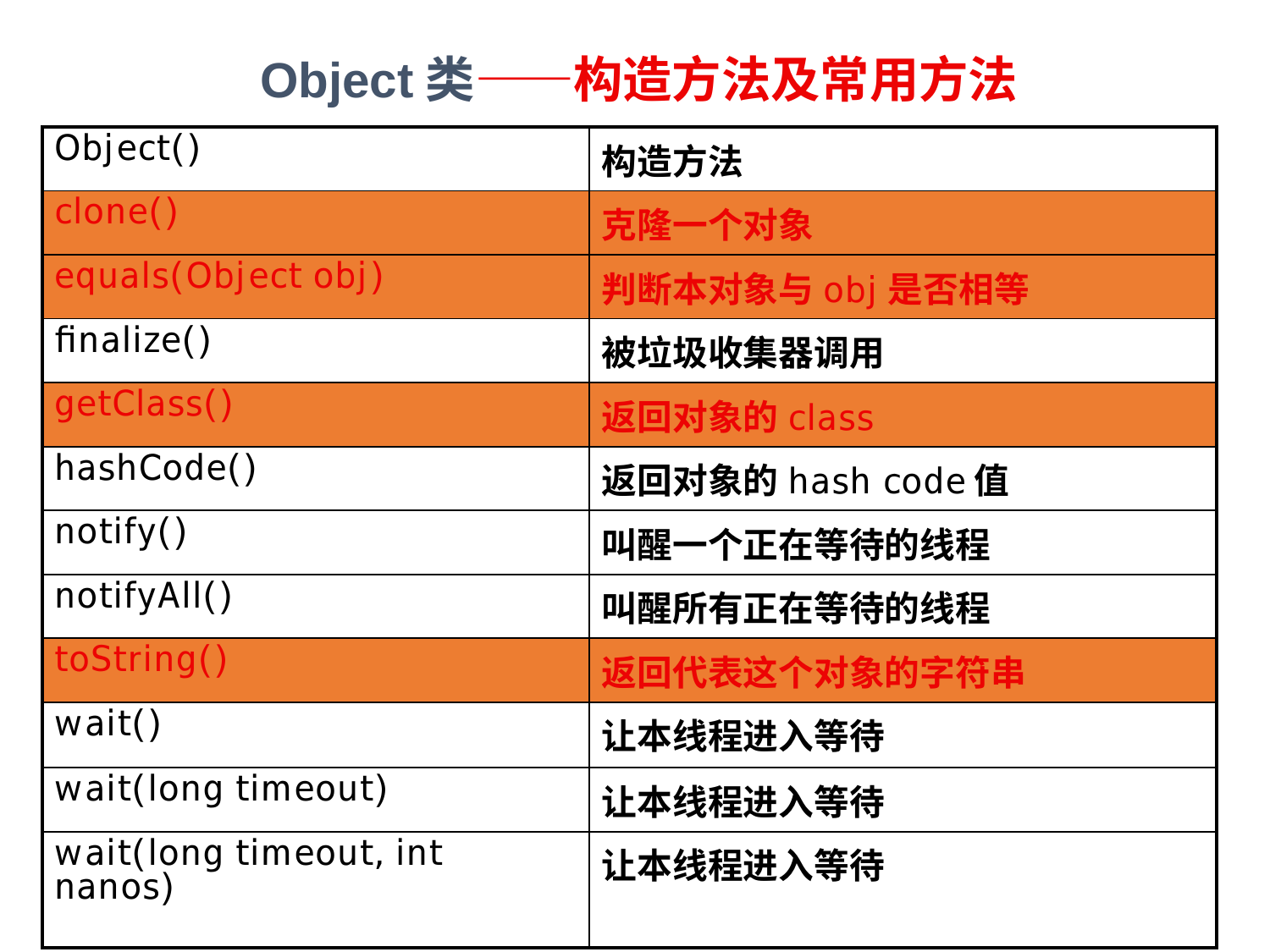

Object类——构造方法及常用方法
| Object() | 构造方法 |
| --- | --- |
| clone() | 克隆一个对象 |
| equals(Object obj) | 判断本对象与obj是否相等 |
| finalize() | 被垃圾收集器调用 |
| getClass() | 返回对象的class |
| hashCode() | 返回对象的hash code值 |
| notify() | 叫醒一个正在等待的线程 |
| notifyAll() | 叫醒所有正在等待的线程 |
| toString() | 返回代表这个对象的字符串 |
| wait() | 让本线程进入等待 |
| wait(long timeout) | 让本线程进入等待 |
| wait(long timeout, int nanos) | 让本线程进入等待 |